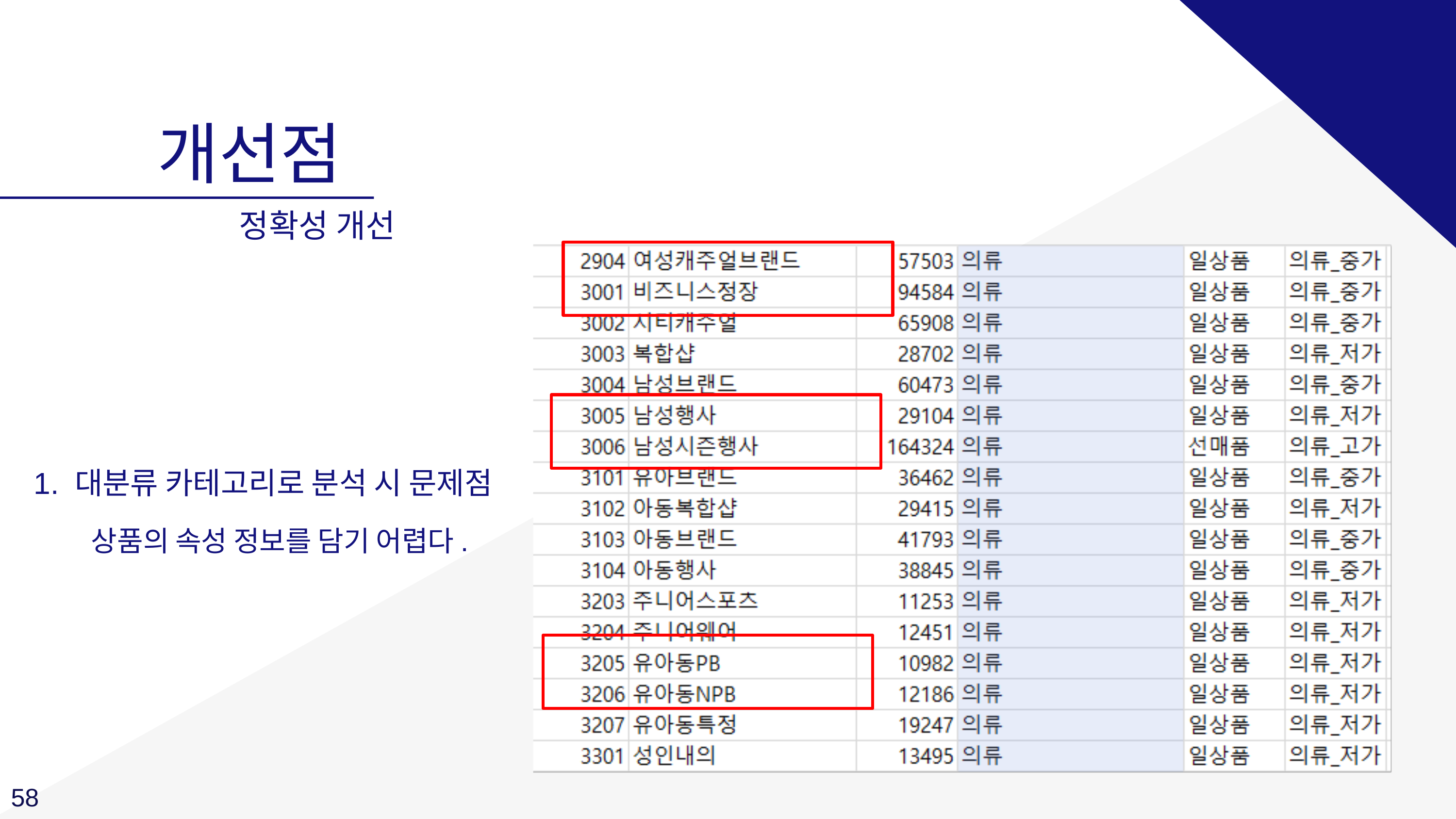

개선점

정확성 개선

1. 대분류 카테고리로 분석 시 문제점
 상품의 속성 정보를 담기 어렵다.

58